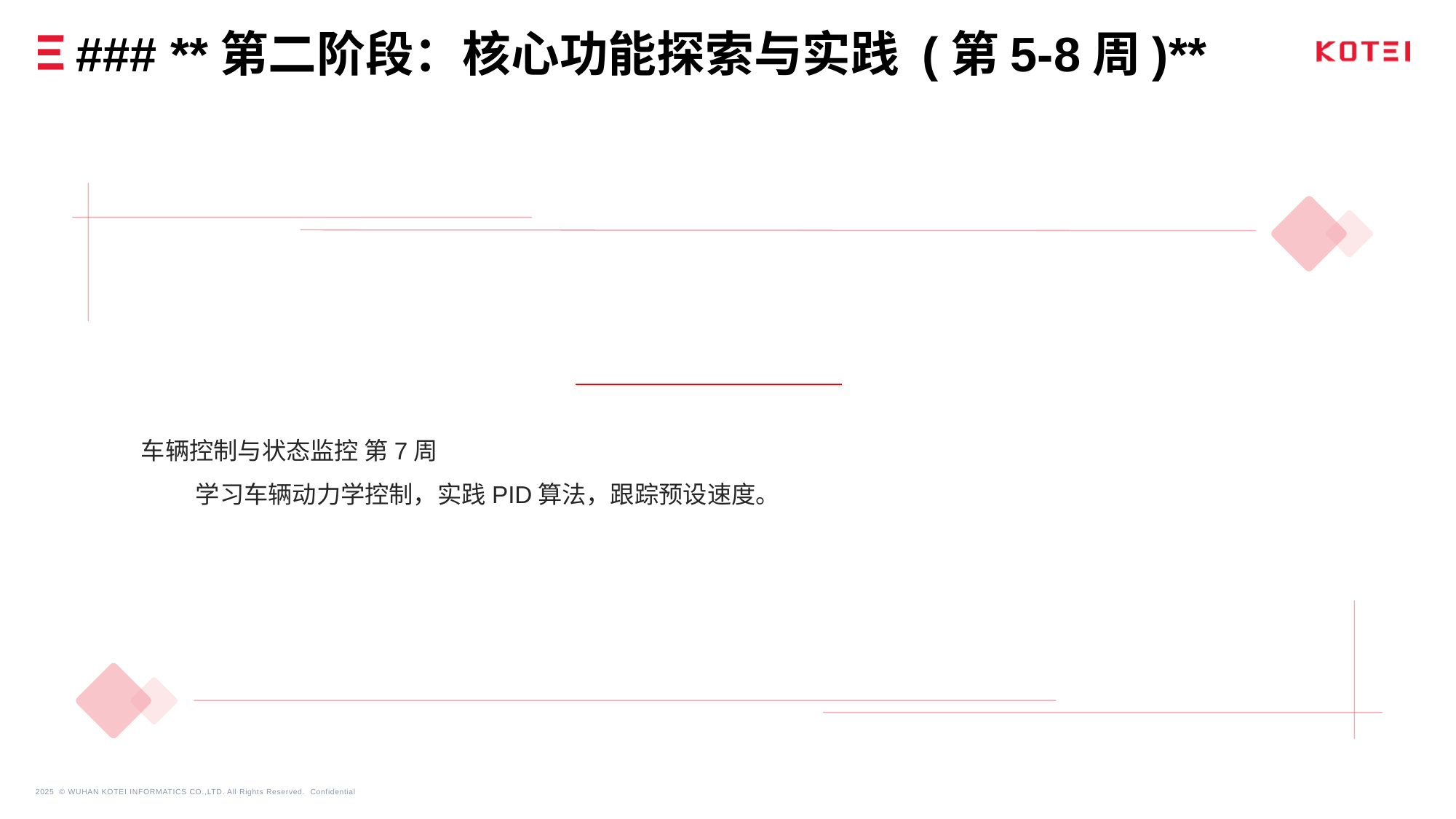

### **第二阶段：核心功能探索与实践 (第5-8周)**

车辆控制与状态监控 第7周
学习车辆动力学控制，实践PID算法，跟踪预设速度。